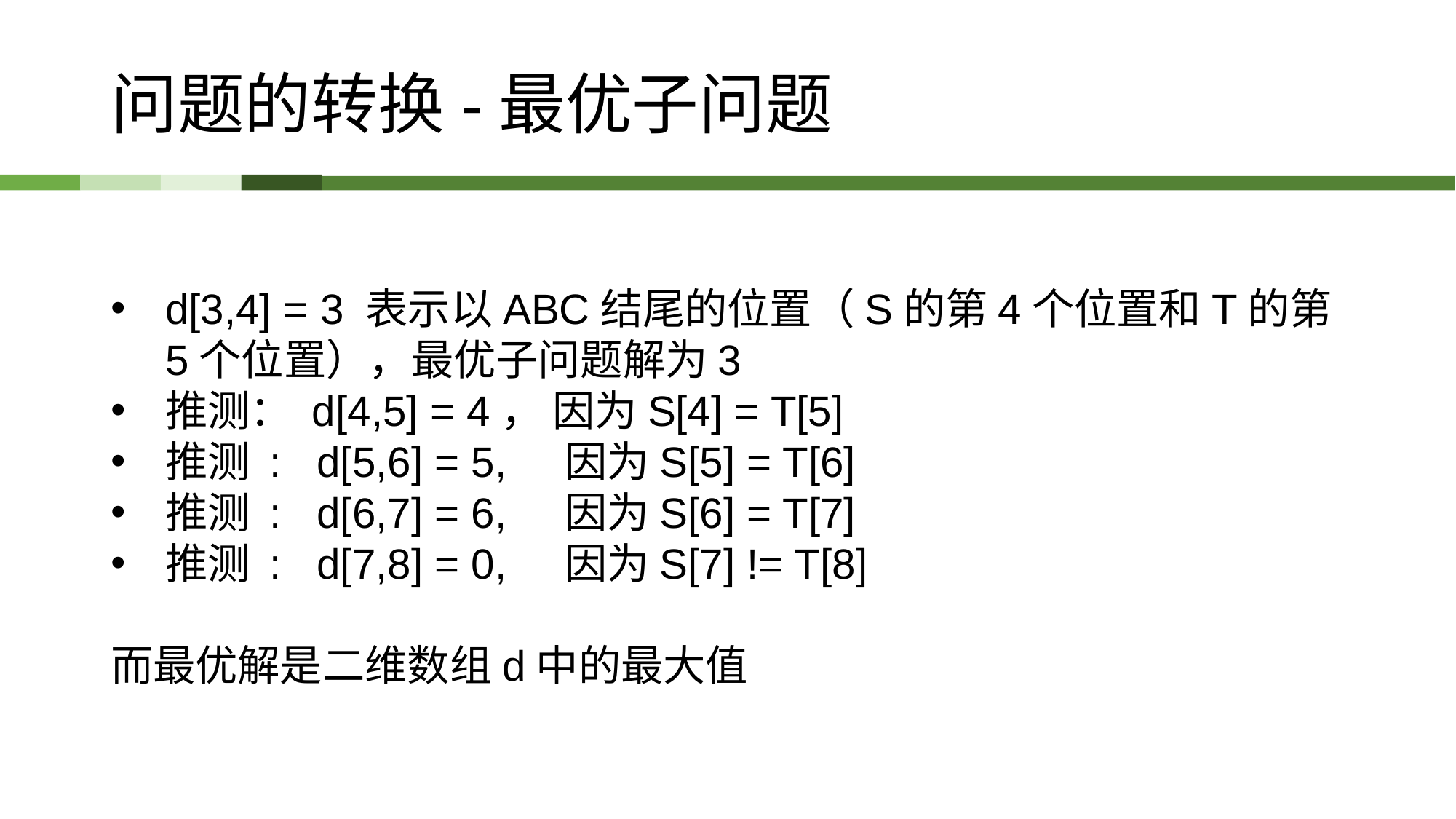

# 问题的转换-最优子问题
d[3,4] = 3 表示以ABC结尾的位置（S的第4个位置和T的第5个位置），最优子问题解为3
推测： d[4,5] = 4， 因为S[4] = T[5]
推测 :   d[5,6] = 5,    因为S[5] = T[6]
推测 :   d[6,7] = 6,    因为S[6] = T[7]
推测 :   d[7,8] = 0,    因为S[7] != T[8]

而最优解是二维数组d中的最大值